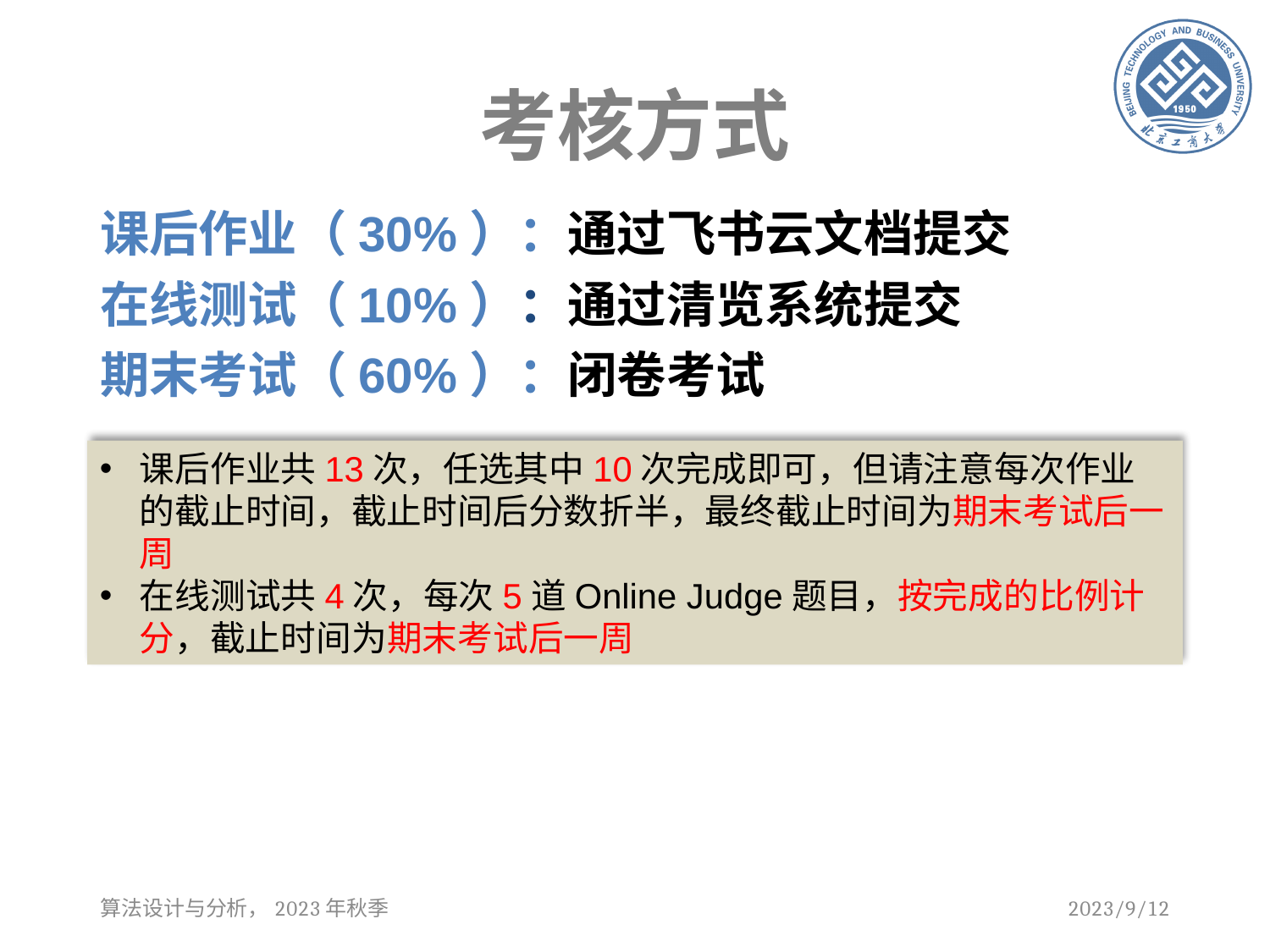

# 考核方式
课后作业（30%）：通过飞书云文档提交
在线测试（10%）：通过清览系统提交
期末考试（60%）：闭卷考试

课后作业共13次，任选其中10次完成即可，但请注意每次作业的截止时间，截止时间后分数折半，最终截止时间为期末考试后一周
在线测试共4次，每次5道Online Judge题目，按完成的比例计分，截止时间为期末考试后一周
算法设计与分析，2023年秋季
2023/9/12